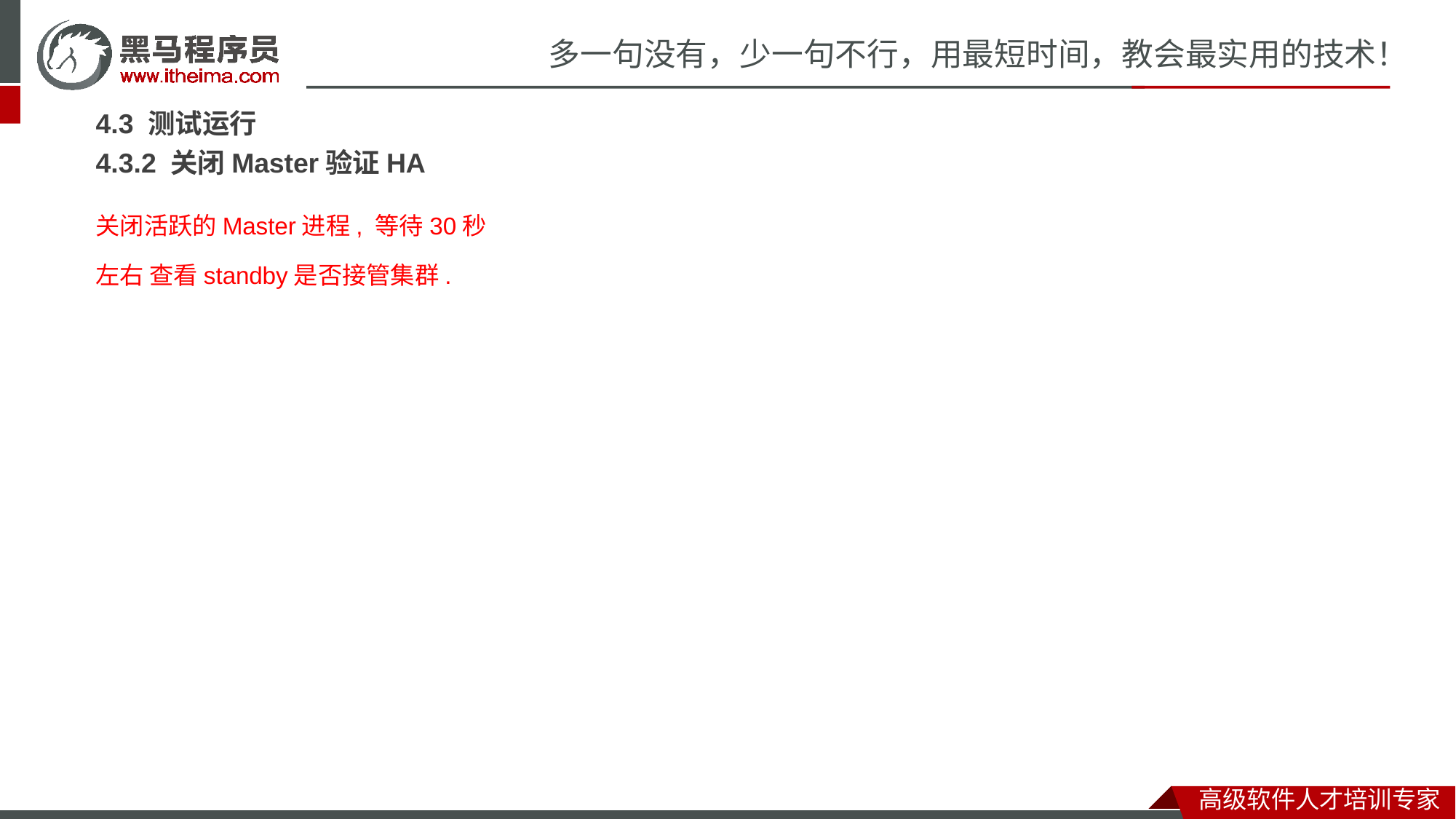

# 多一句没有，少一句不行，用最短时间，教会最实用的技术！

4.3 测试运行
4.3.2 关闭Master验证HA
关闭活跃的Master进程, 等待30秒左右 查看standby是否接管集群.
高级软件人才培训专家